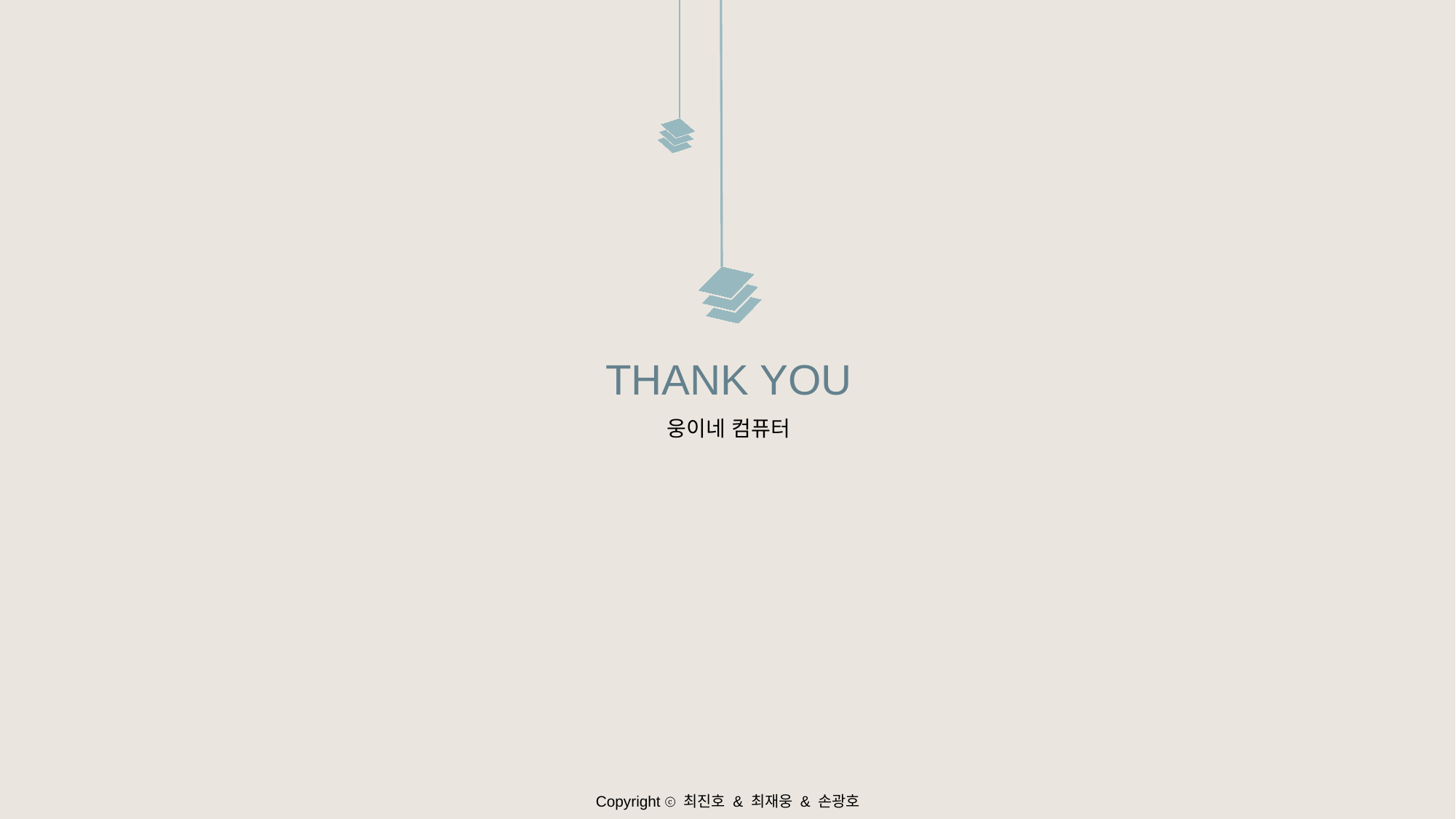

THANK YOU
웅이네 컴퓨터
Copyright ⓒ 최진호 & 최재웅 & 손광호